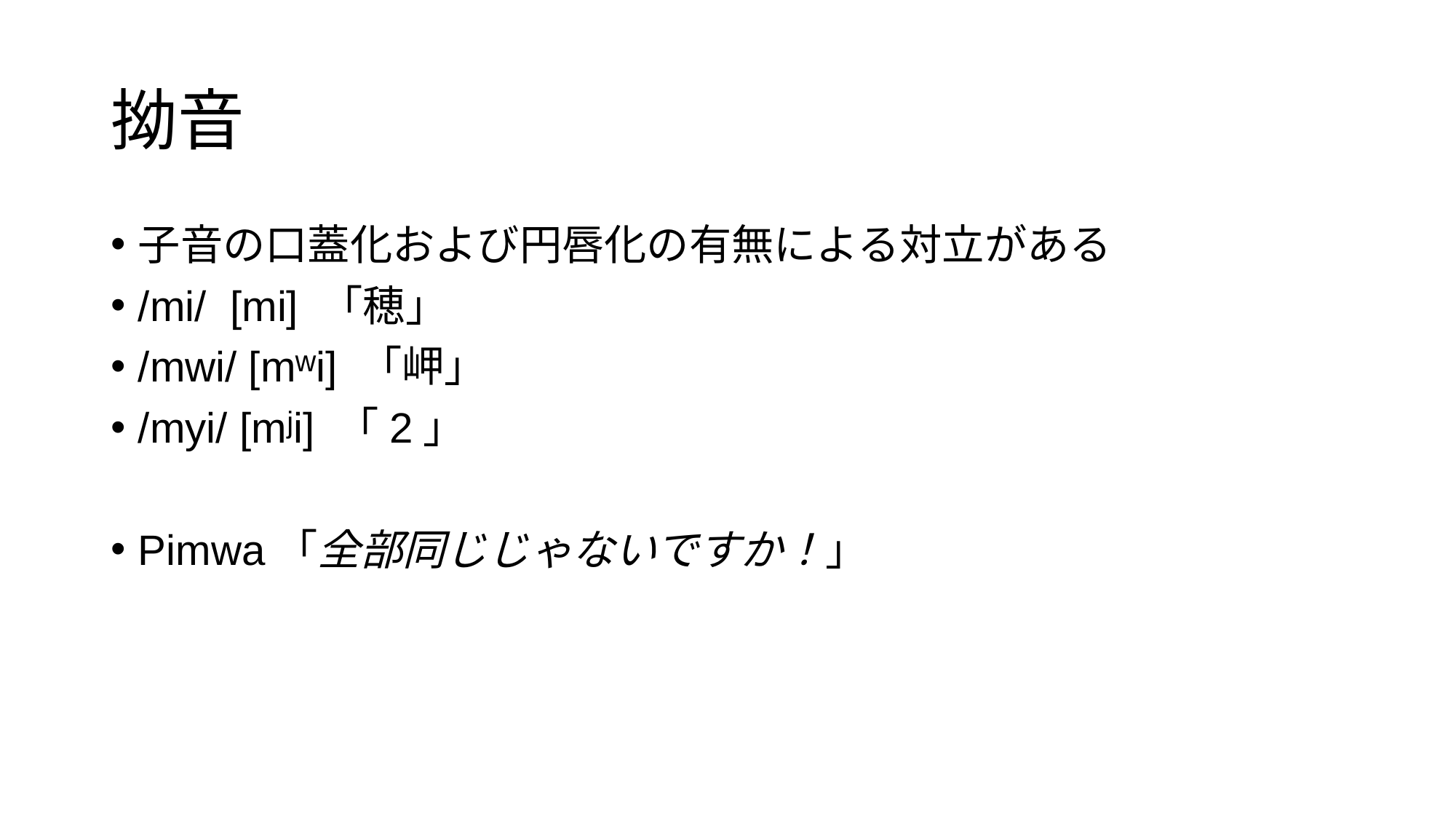

# 拗音
子音の口蓋化および円唇化の有無による対立がある
/mi/  [mi] 「穂」
/mwi/ [mʷi] 「岬」
/myi/ [mʲi] 「2」

Pimwa「全部同じじゃないですか！」